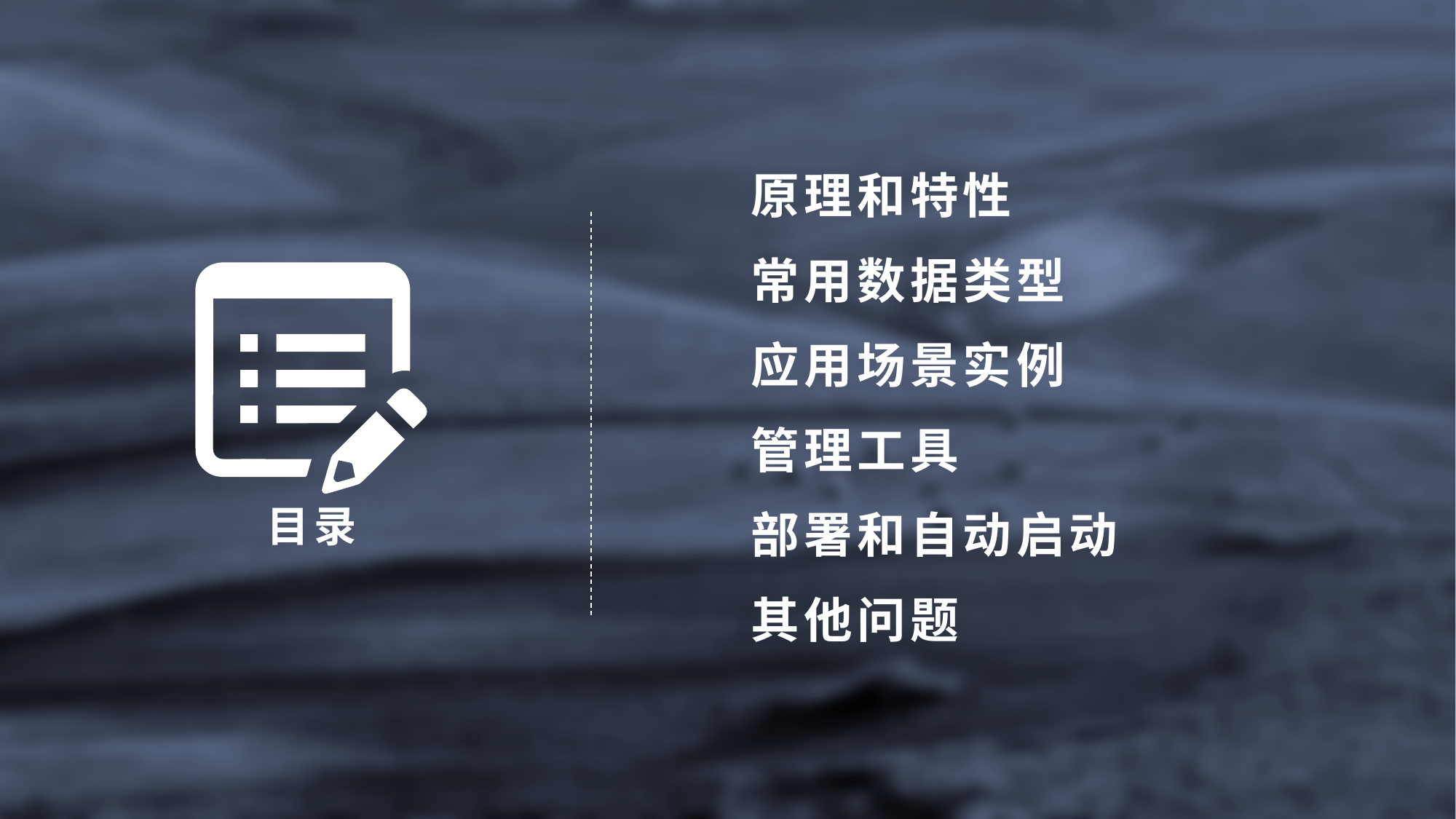

原理和特性
常用数据类型

应用场景实例
管理工具
目录
部署和自动启动
其他问题